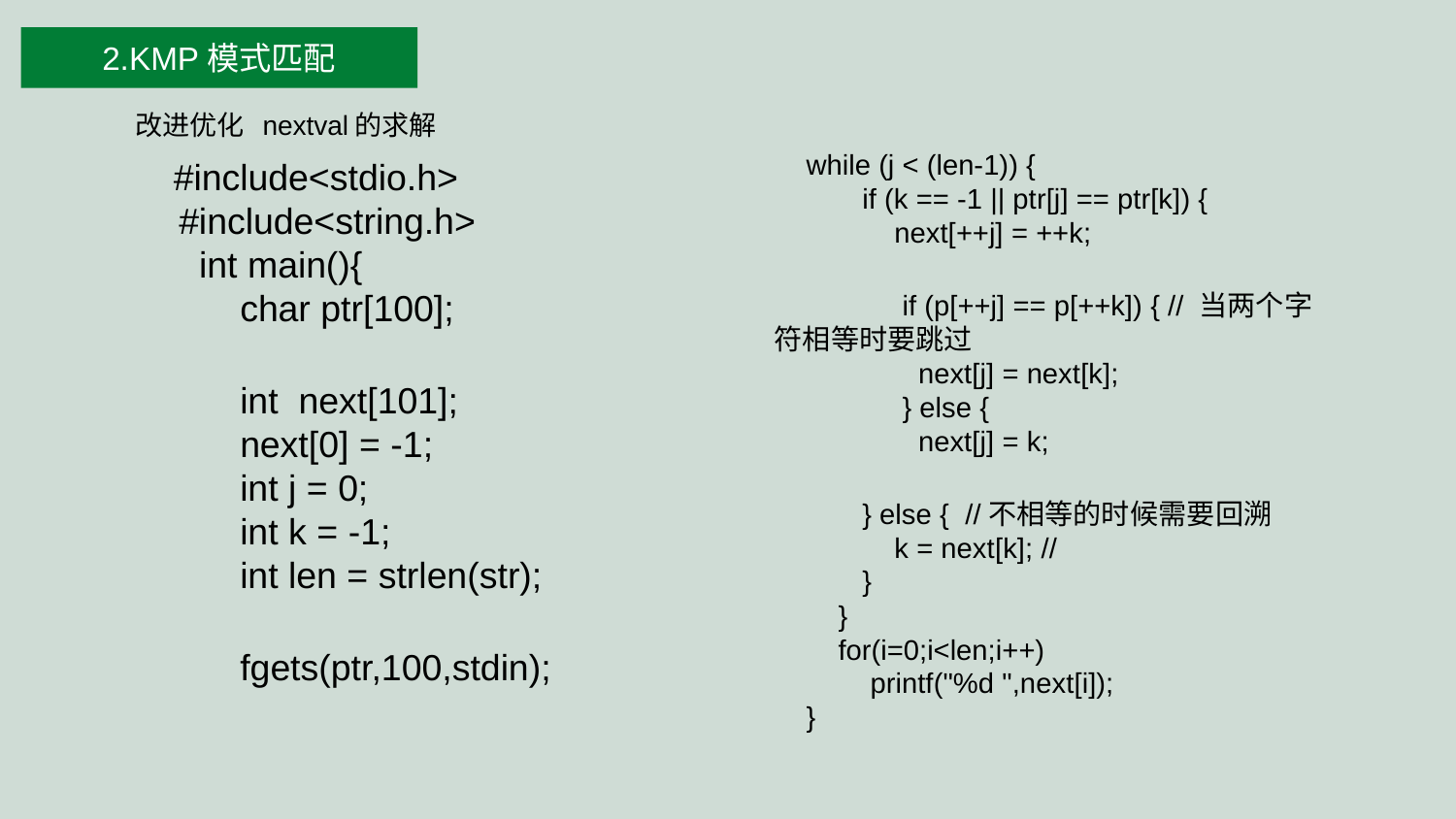

2.KMP模式匹配
改进优化  nextval的求解
    while (j < (len-1)) {
           if (k == -1 || ptr[j] == ptr[k]) {
               next[++j] = ++k;

                if (p[++j] == p[++k]) { // 当两个字符相等时要跳过
                  next[j] = next[k];
                } else {
                  next[j] = k;

           } else {  //不相等的时候需要回溯
               k = next[k]; //
           }
        }
        for(i=0;i<len;i++)
            printf("%d ",next[i]);
    }

   #include<stdio.h>
  #include<string.h>
    int main(){
        char ptr[100];

        int  next[101];
        next[0] = -1;
        int j = 0;
        int k = -1;
        int len = strlen(str);

        fgets(ptr,100,stdin);